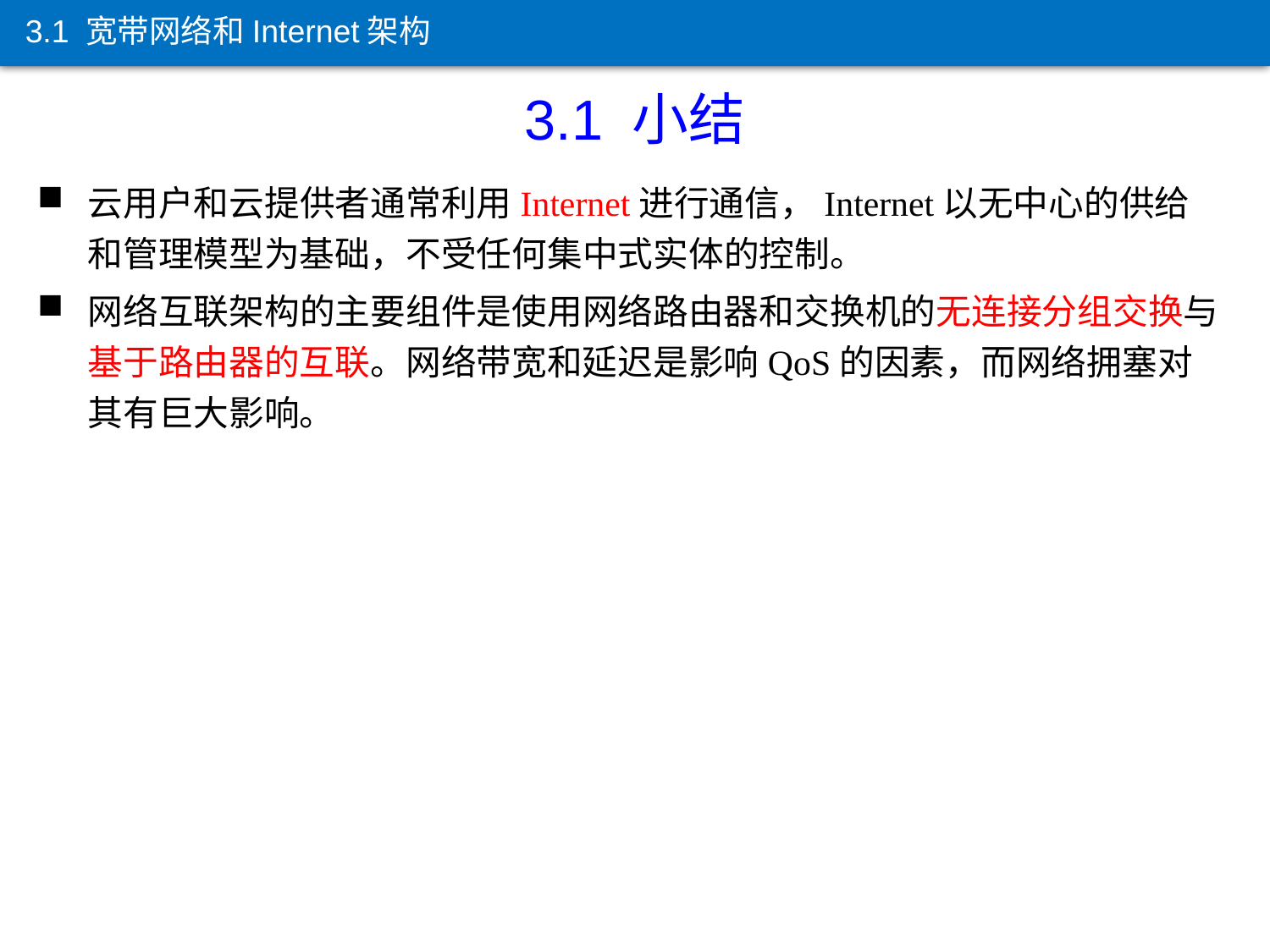

3.1 宽带网络和Internet架构
3.1 小结
云用户和云提供者通常利用Internet进行通信，Internet以无中心的供给和管理模型为基础，不受任何集中式实体的控制。
网络互联架构的主要组件是使用网络路由器和交换机的无连接分组交换与基于路由器的互联。网络带宽和延迟是影响QoS的因素，而网络拥塞对其有巨大影响。
20